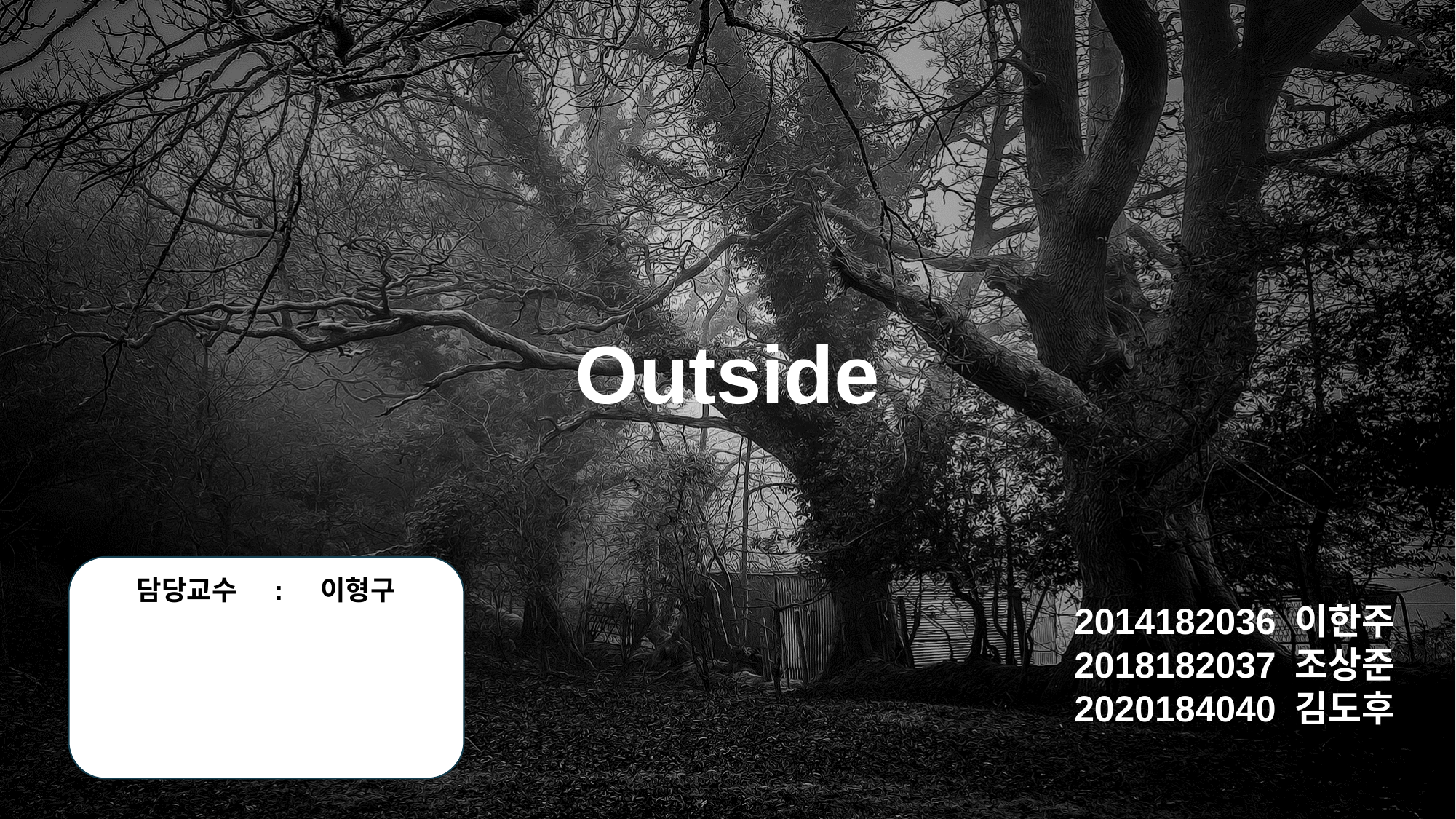

Outside
담당교수    :    이형구
2014182036 이한주
2018182037 조상준
2020184040 김도후
1